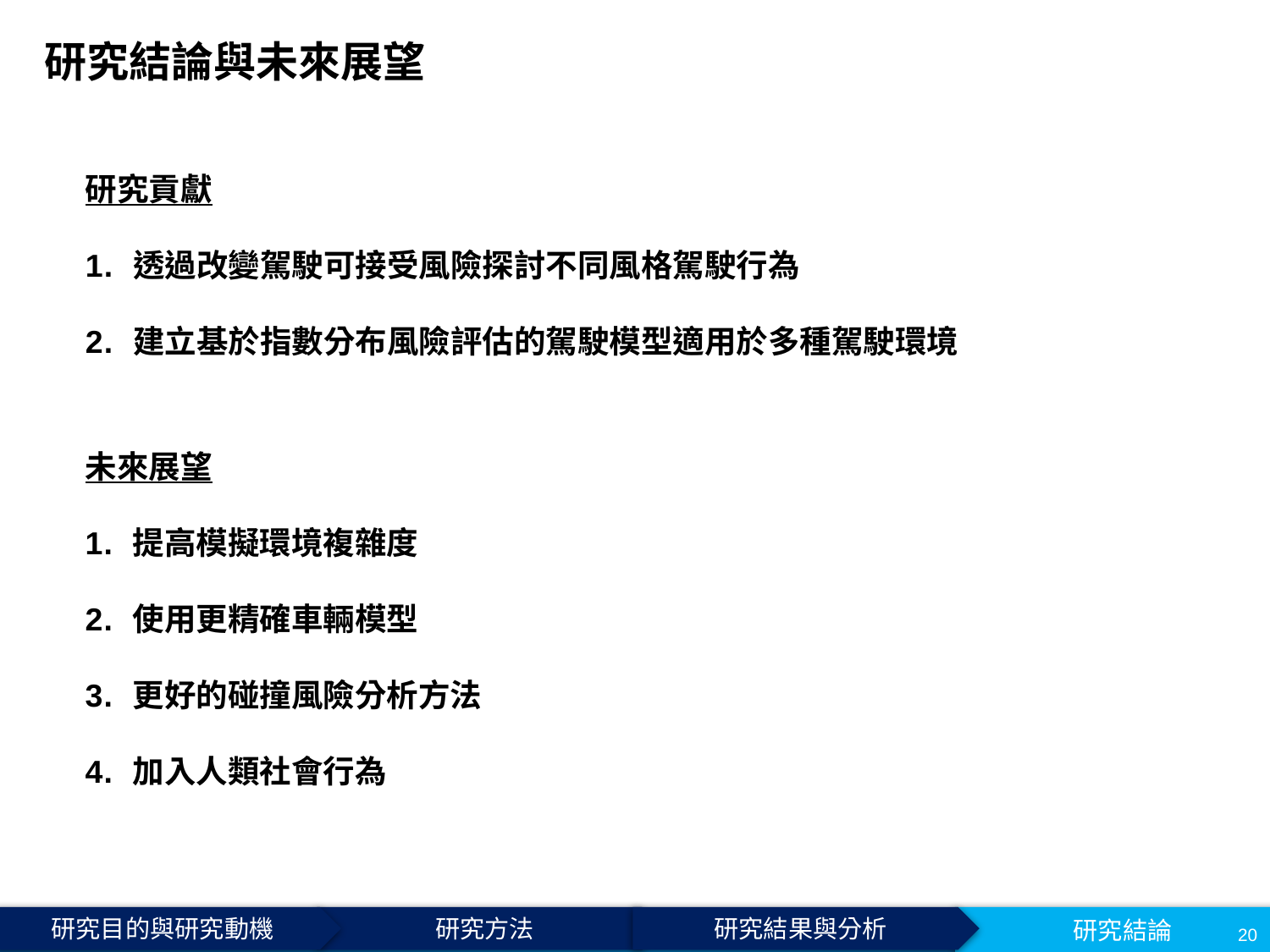

# 研究結論與未來展望
研究貢獻
透過改變駕駛可接受風險探討不同風格駕駛行為
建立基於指數分布風險評估的駕駛模型適用於多種駕駛環境
未來展望
提高模擬環境複雜度
使用更精確車輛模型
更好的碰撞風險分析方法
加入人類社會行為
研究目的與研究動機
研究方法
研究結果與分析
研究結論
20
20